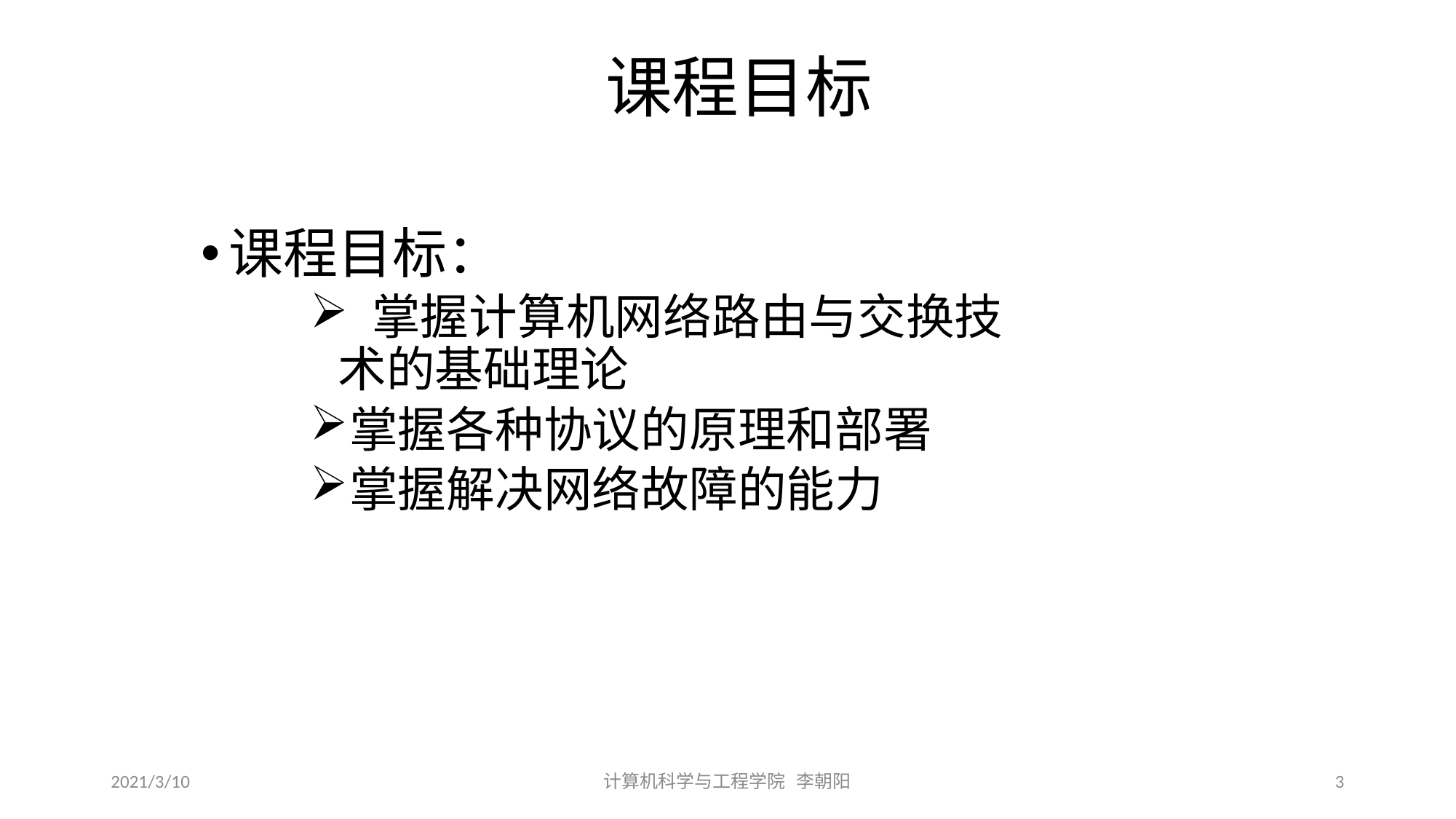

# 课程目标

课程目标：
 掌握计算机网络路由与交换技术的基础理论
掌握各种协议的原理和部署
掌握解决网络故障的能力
2021/3/10
计算机科学与工程学院  李朝阳
3